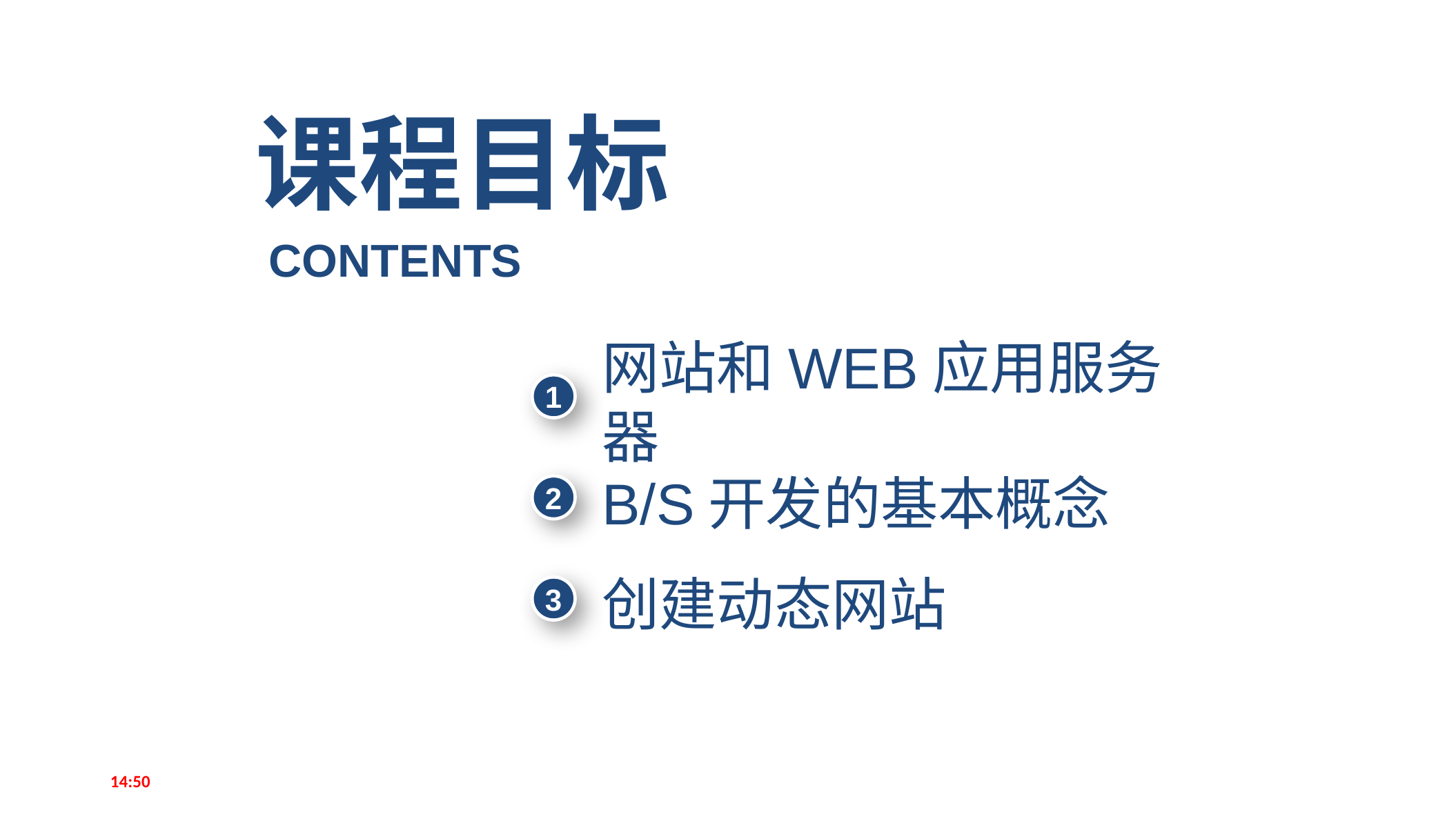

课程目标
CONTENTS
网站和WEB应用服务器
1
B/S开发的基本概念
2
创建动态网站
3
14:50